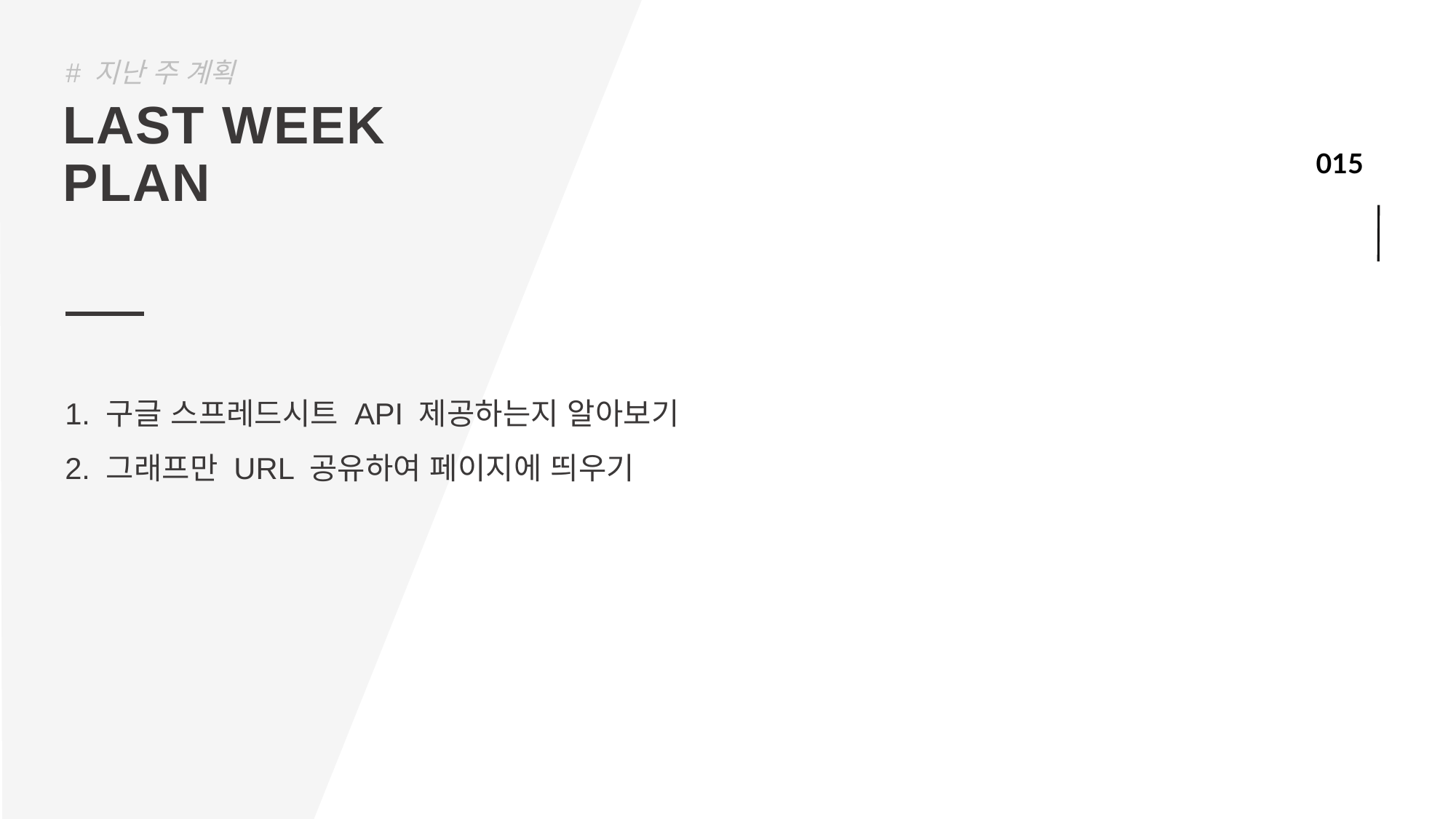

# 지난 주 계획
LAST WEEK
PLAN
구글 스프레드시트 API 제공하는지 알아보기
그래프만 URL 공유하여 페이지에 띄우기